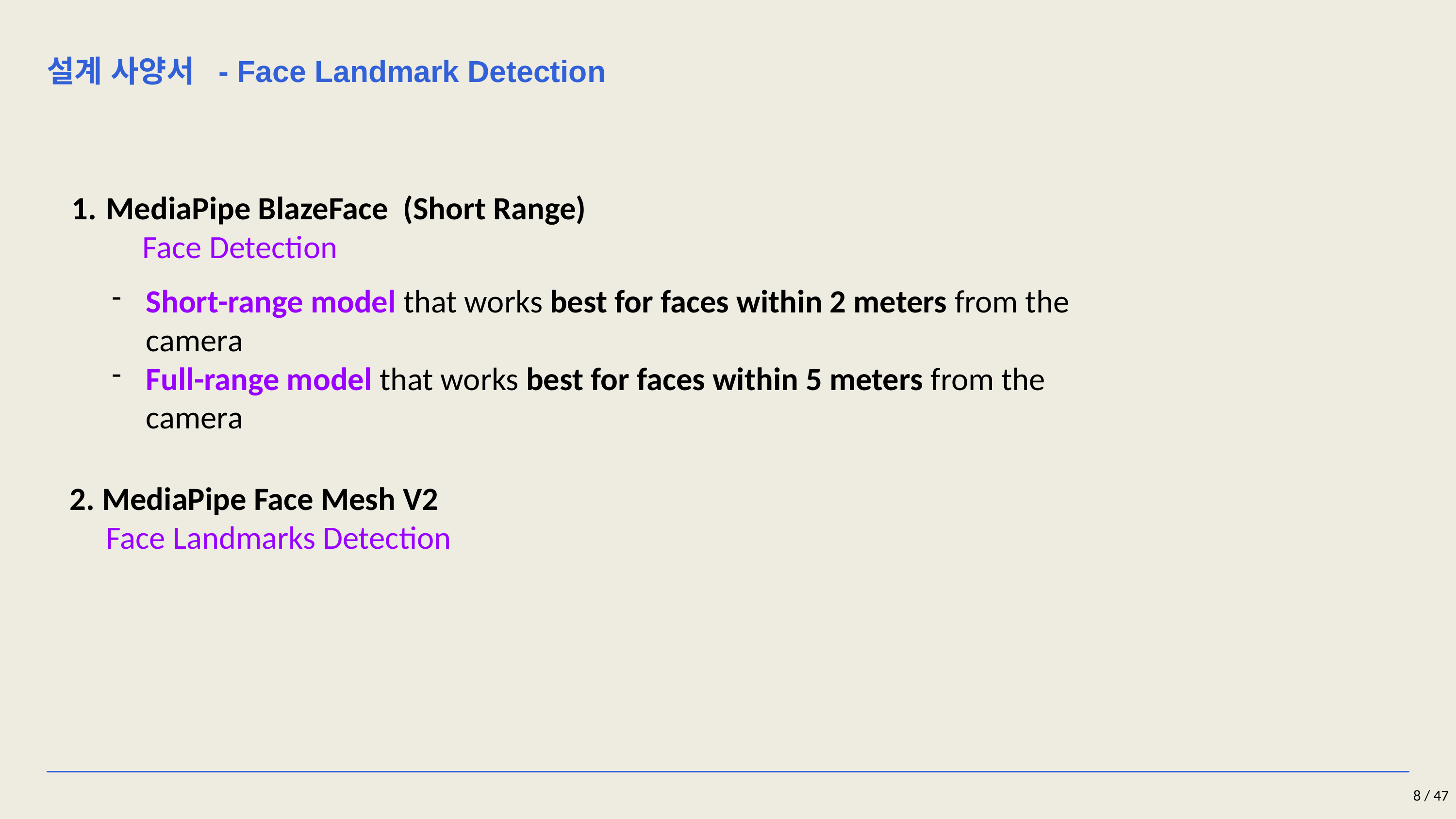

설계 사양서  - Face Landmark Detection
MediaPipe BlazeFace  (Short Range)
	Face Detection
Short-range model that works best for faces within 2 meters from the camera
Full-range model that works best for faces within 5 meters from the camera
2. MediaPipe Face Mesh V2
Face Landmarks Detection
8 / 47